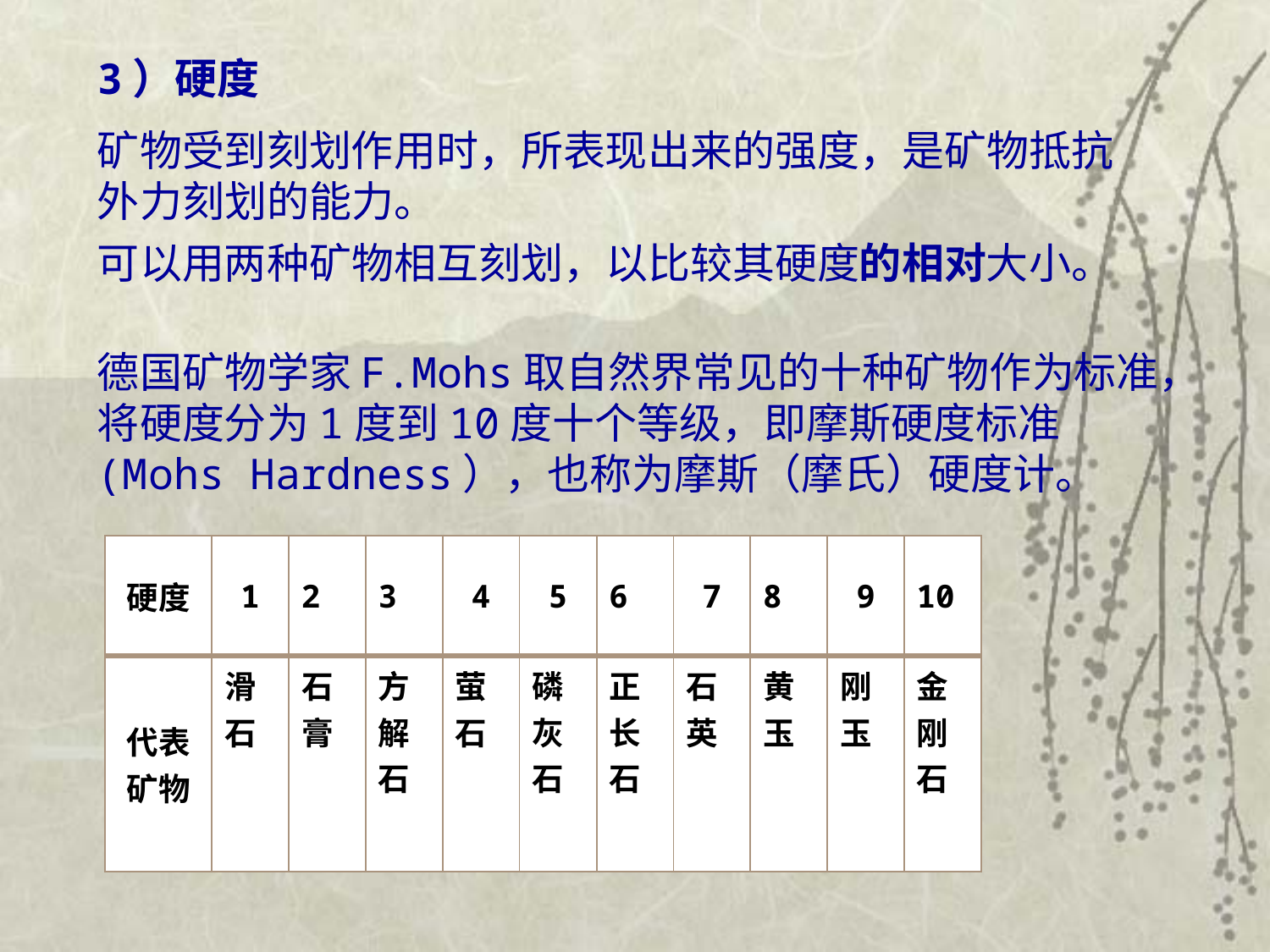

3）硬度
矿物受到刻划作用时，所表现出来的强度，是矿物抵抗外力刻划的能力。
可以用两种矿物相互刻划，以比较其硬度的相对大小。
德国矿物学家F.Mohs取自然界常见的十种矿物作为标准，将硬度分为1度到10度十个等级，即摩斯硬度标准(Mohs Hardness），也称为摩斯（摩氏）硬度计。
| 硬度 | 1 | 2 | 3 | 4 | 5 | 6 | 7 | 8 | 9 | 10 |
| --- | --- | --- | --- | --- | --- | --- | --- | --- | --- | --- |
| 代表矿物 | 滑石 | 石膏 | 方解石 | 萤石 | 磷灰石 | 正长石 | 石英 | 黄玉 | 刚玉 | 金刚石 |